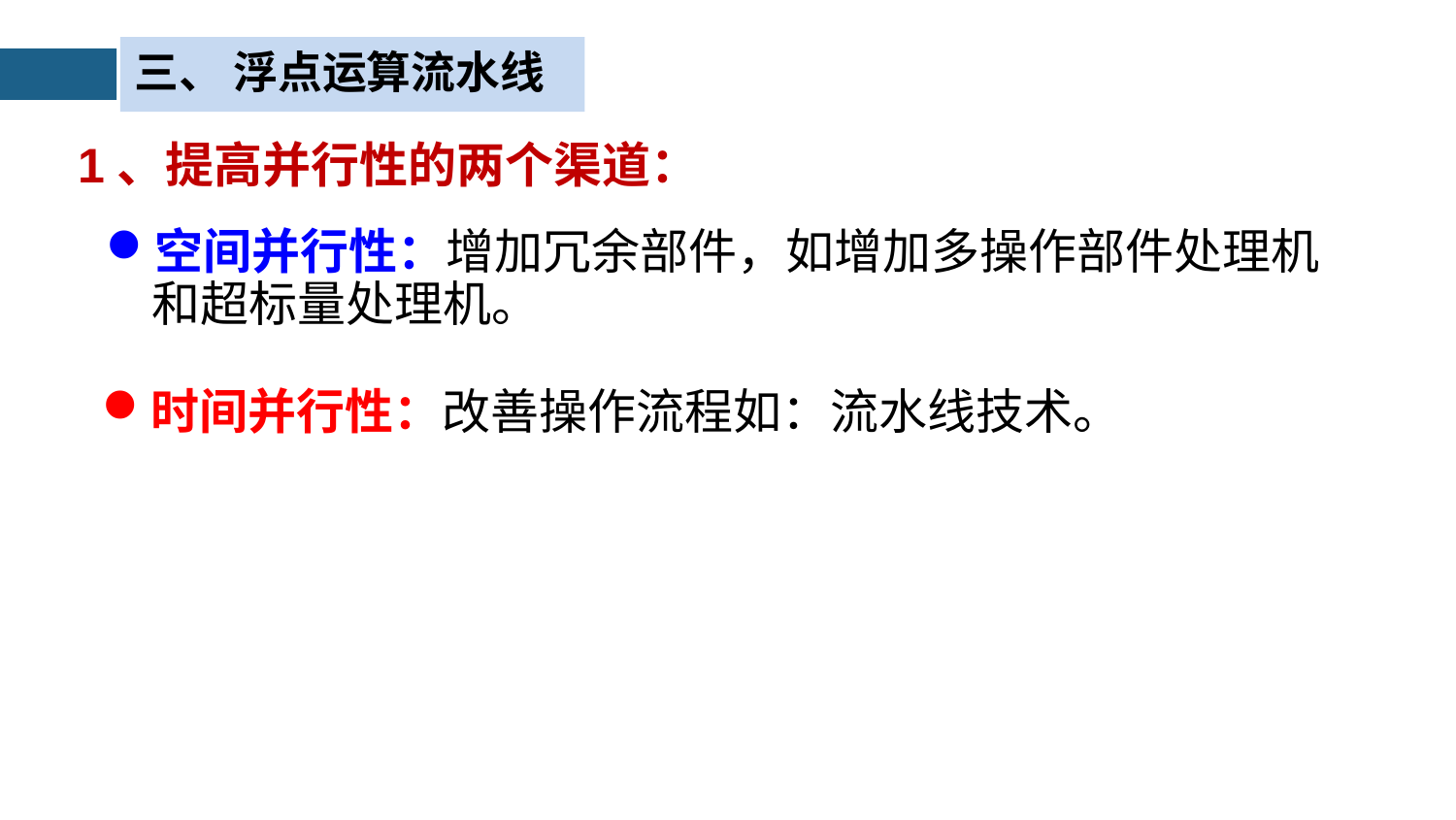

三、 浮点运算流水线
1、提高并行性的两个渠道：
空间并行性：增加冗余部件，如增加多操作部件处理机和超标量处理机。
时间并行性：改善操作流程如：流水线技术。